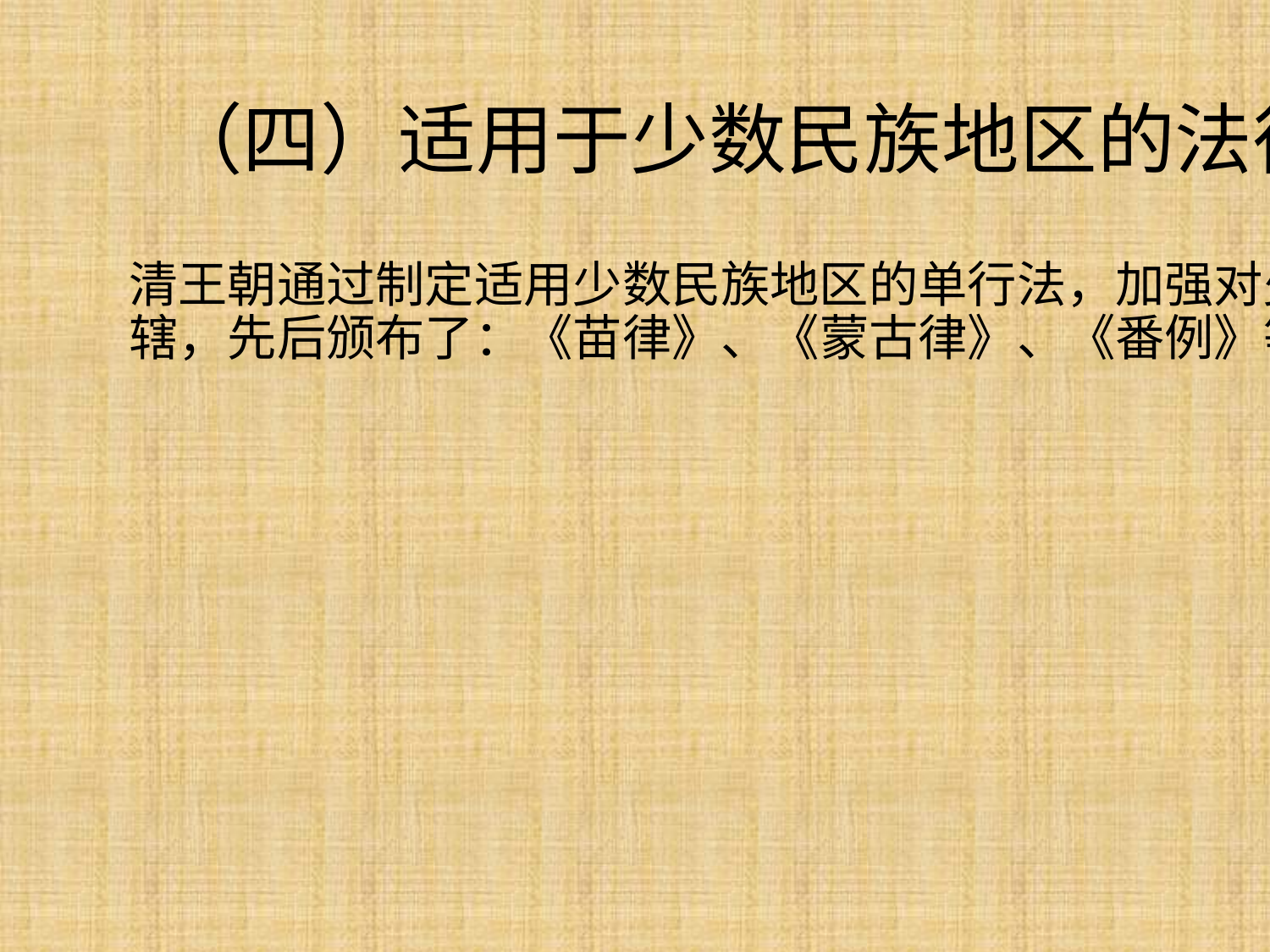

# （四）适用于少数民族地区的法律
清王朝通过制定适用少数民族地区的单行法，加强对少数民族的管辖，先后颁布了：《苗律》、《蒙古律》、《番例》等。